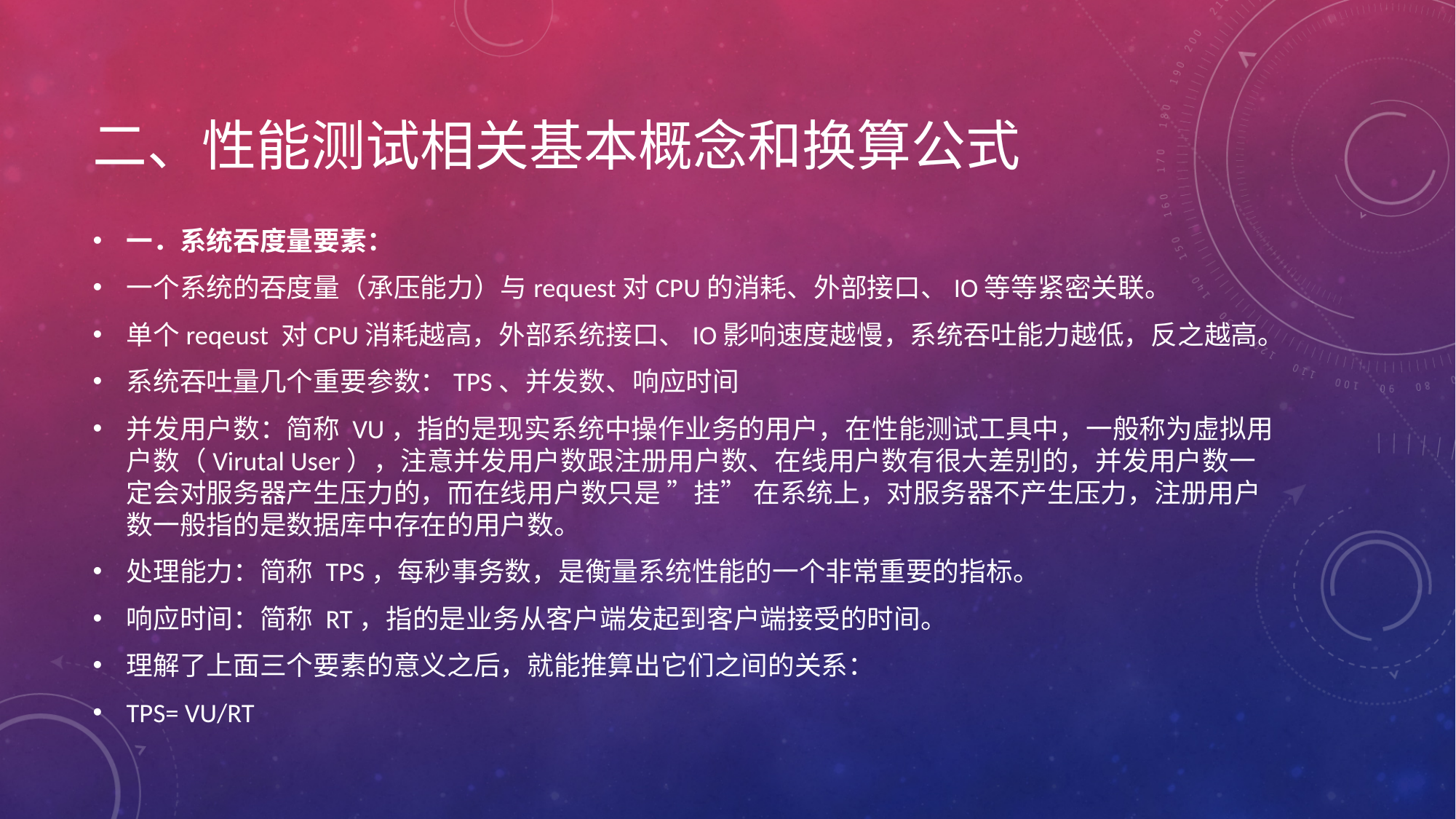

# 二、性能测试相关基本概念和换算公式
一．系统吞度量要素：
一个系统的吞度量（承压能力）与request对CPU的消耗、外部接口、IO等等紧密关联。
单个reqeust 对CPU消耗越高，外部系统接口、IO影响速度越慢，系统吞吐能力越低，反之越高。
系统吞吐量几个重要参数：TPS、并发数、响应时间
并发用户数：简称 VU，指的是现实系统中操作业务的用户，在性能测试工具中，一般称为虚拟用户数（Virutal User），注意并发用户数跟注册用户数、在线用户数有很大差别的，并发用户数一定会对服务器产生压力的，而在线用户数只是 ”挂” 在系统上，对服务器不产生压力，注册用户数一般指的是数据库中存在的用户数。
处理能力：简称 TPS，每秒事务数，是衡量系统性能的一个非常重要的指标。
响应时间：简称 RT，指的是业务从客户端发起到客户端接受的时间。
理解了上面三个要素的意义之后，就能推算出它们之间的关系：
TPS= VU/RT